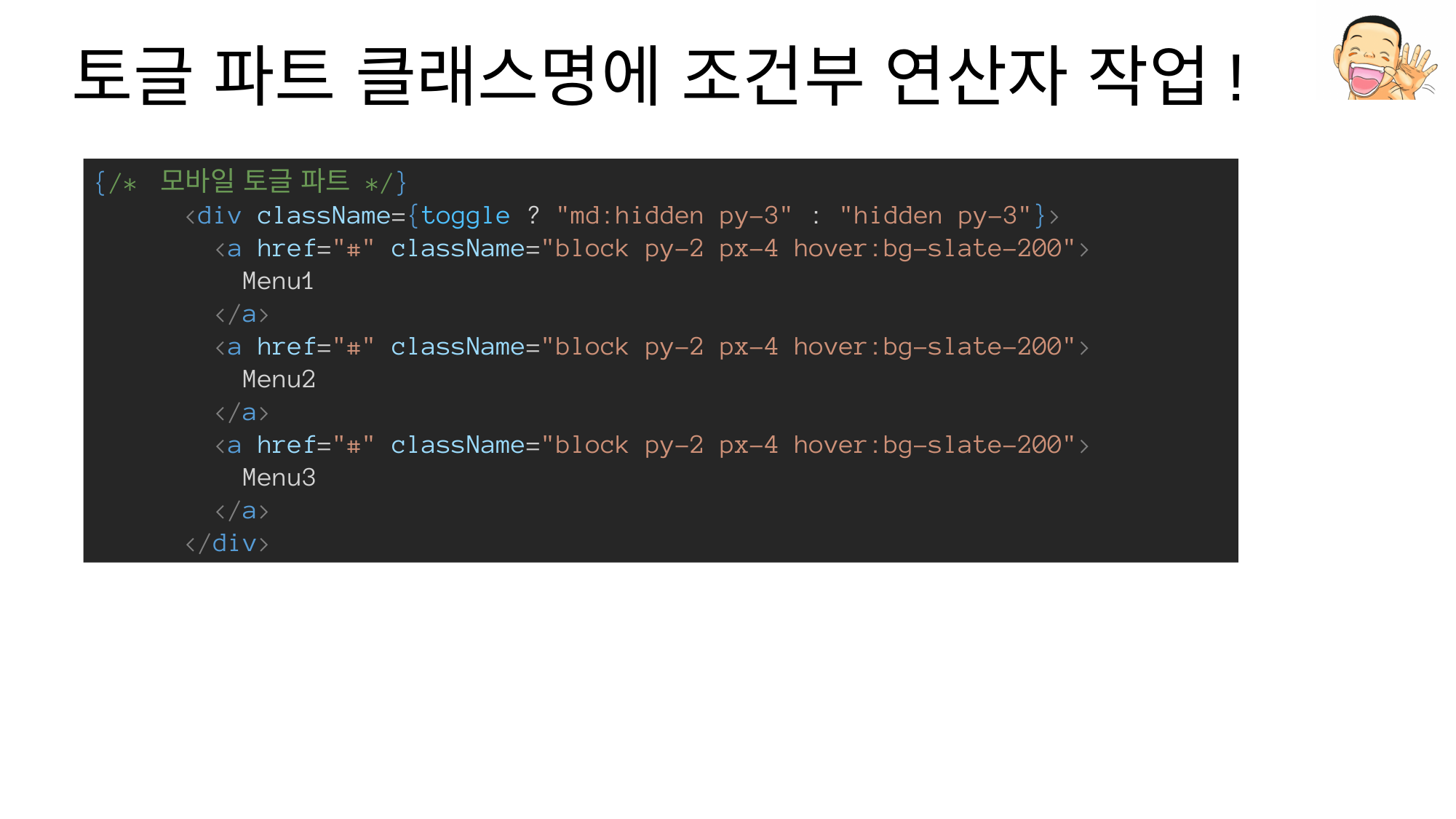

# 토글 파트 클래스명에 조건부 연산자 작업!
{/* 모바일 토글 파트 */}
      <div className={toggle ? "md:hidden py-3" : "hidden py-3"}>
        <a href="#" className="block py-2 px-4 hover:bg-slate-200">
          Menu1
        </a>
        <a href="#" className="block py-2 px-4 hover:bg-slate-200">
          Menu2
        </a>
        <a href="#" className="block py-2 px-4 hover:bg-slate-200">
          Menu3
        </a>
      </div>